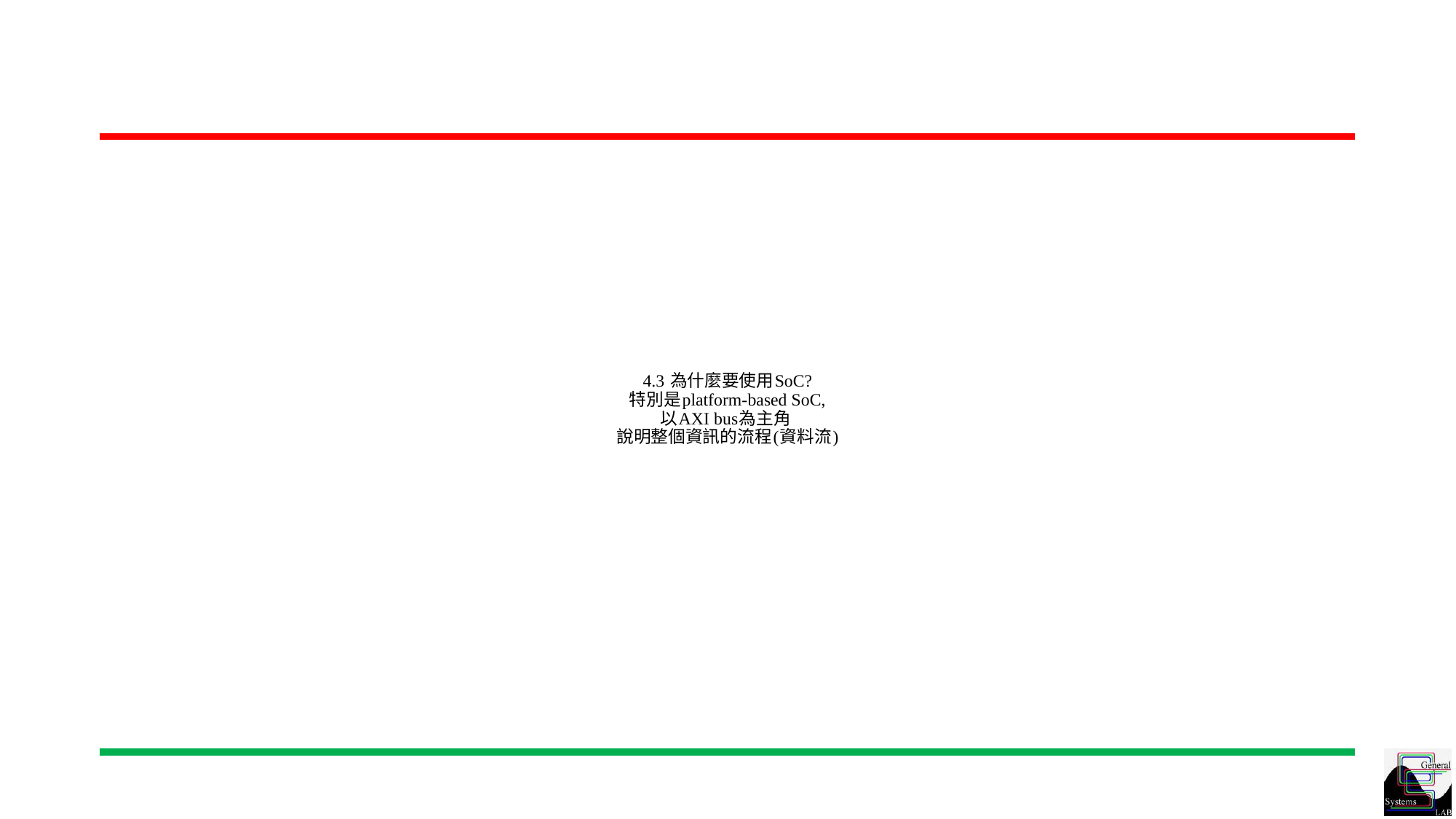

# 4.3 為什麼要使用SoC? 特別是platform-based SoC, 以AXI bus為主角 說明整個資訊的流程(資料流)